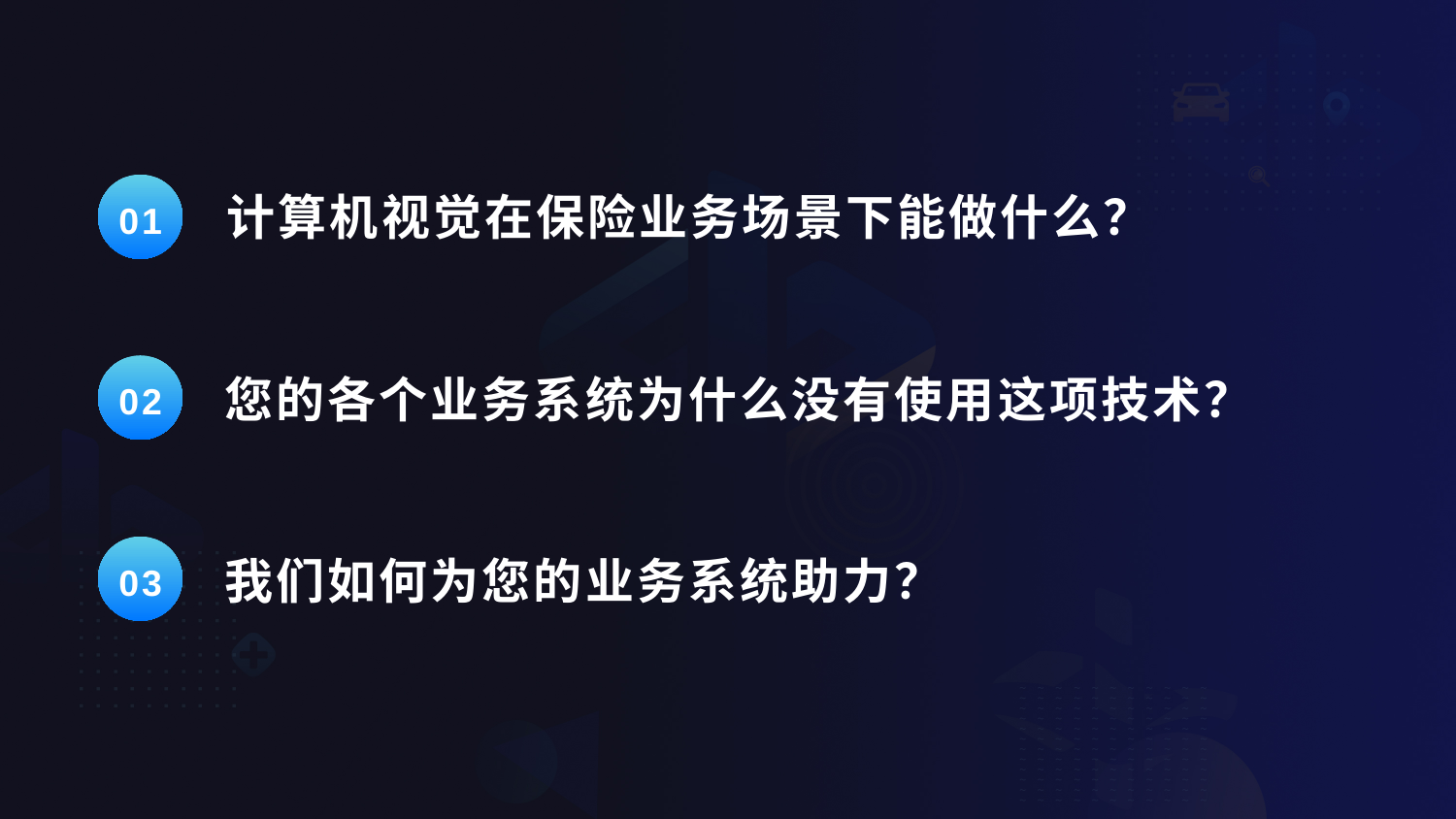

计算机视觉在保险业务场景下能做什么？
01

您的各个业务系统为什么没有使用这项技术？
02

我们如何为您的业务系统助力？
03